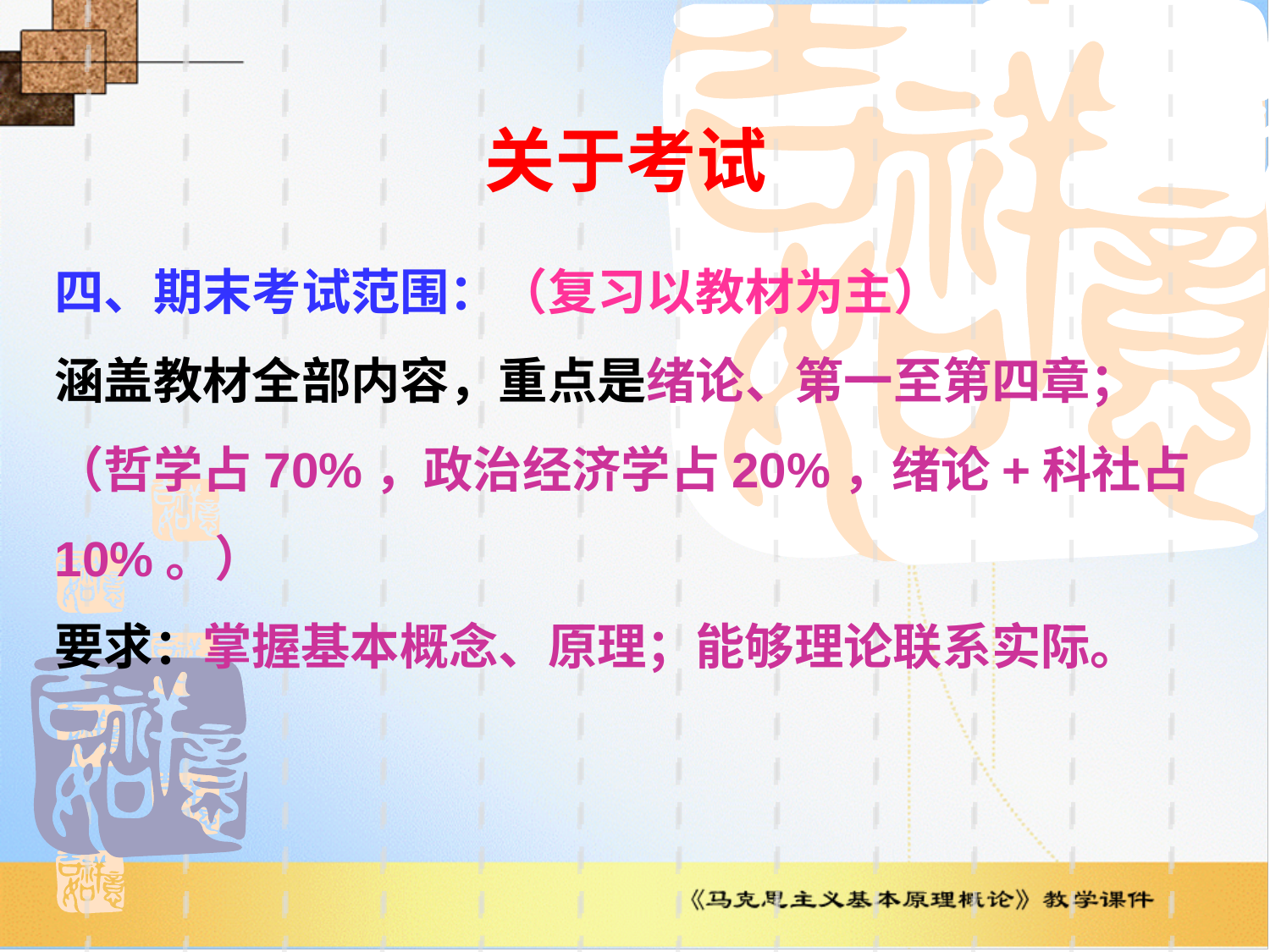

关于考试
四、期末考试范围：（复习以教材为主）
涵盖教材全部内容，重点是绪论、第一至第四章；
（哲学占70%，政治经济学占20%，绪论+科社占10%。）
要求：掌握基本概念、原理；能够理论联系实际。